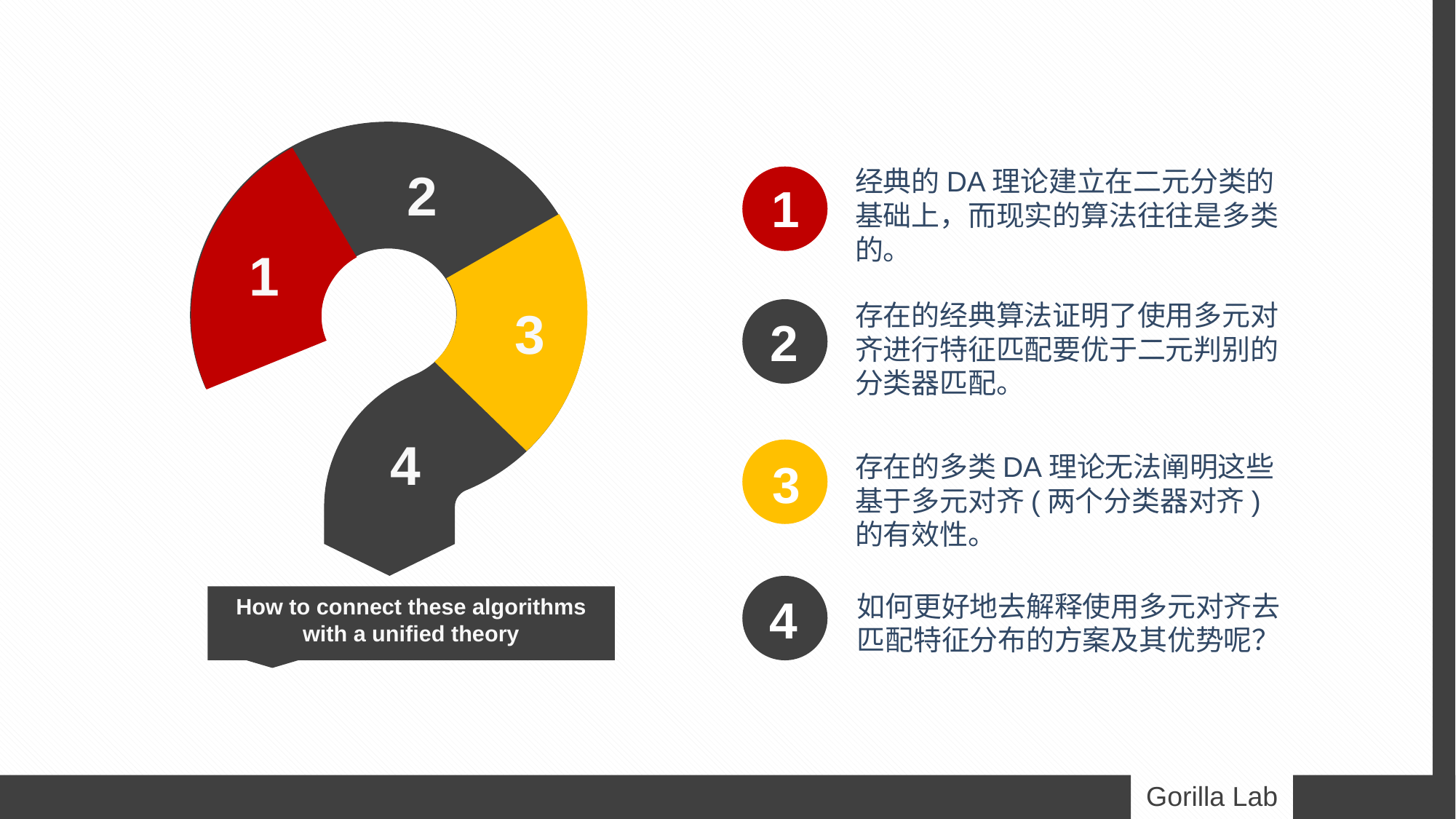

2
经典的DA理论建立在二元分类的基础上，而现实的算法往往是多类的。

1

1
存在的经典算法证明了使用多元对齐进行特征匹配要优于二元判别的分类器匹配。
3

2
4

3
存在的多类DA理论无法阐明这些基于多元对齐(两个分类器对齐)的有效性。

4
如何更好地去解释使用多元对齐去匹配特征分布的方案及其优势呢？

How to connect these algorithms with a unified theory